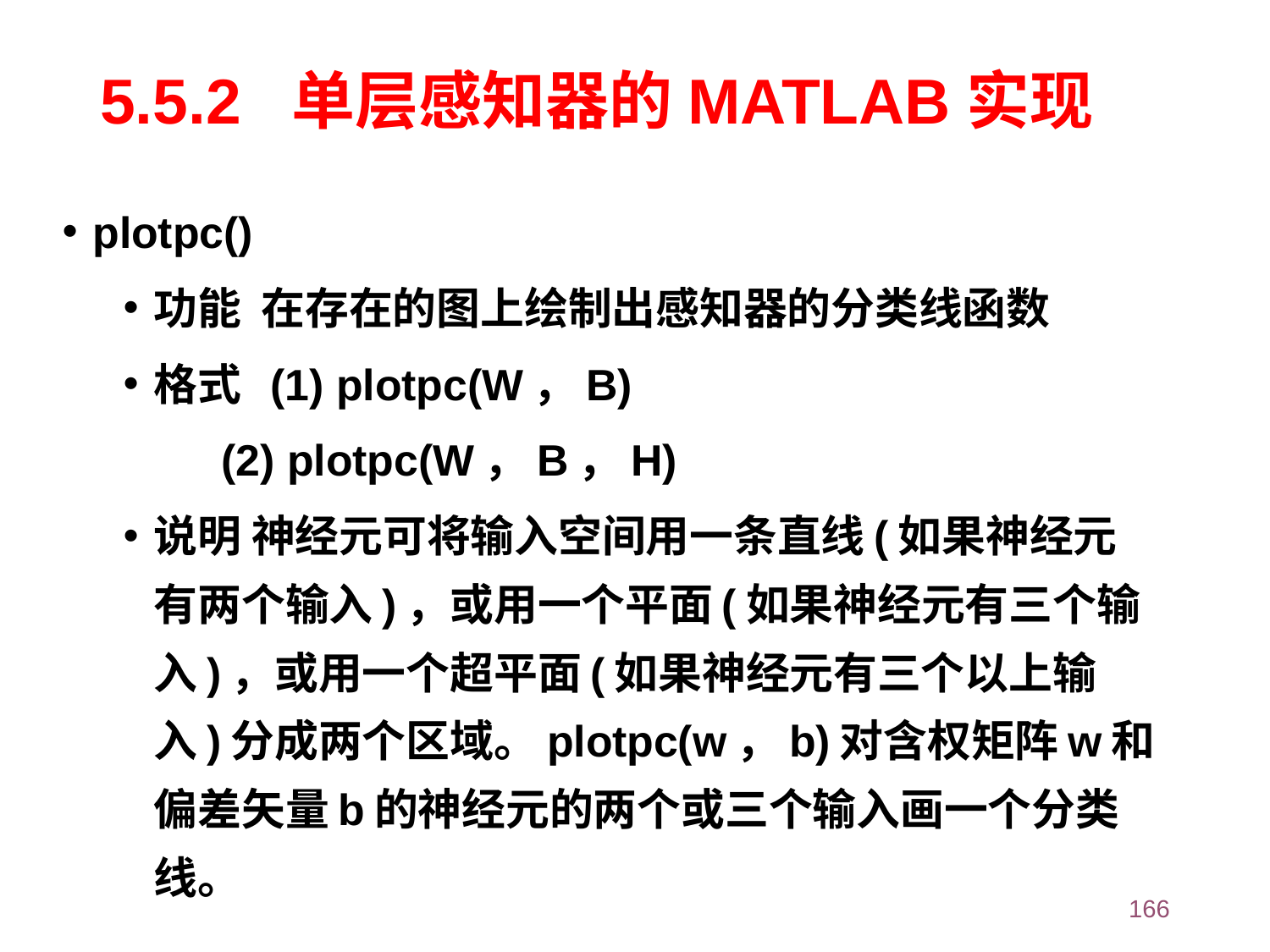

# 5.5.2  单层感知器的MATLAB实现
plotpc()
功能  在存在的图上绘制出感知器的分类线函数
格式  (1) plotpc(W，B)
        (2) plotpc(W，B，H)
说明 神经元可将输入空间用一条直线(如果神经元有两个输入)，或用一个平面(如果神经元有三个输入)，或用一个超平面(如果神经元有三个以上输入)分成两个区域。plotpc(w，b)对含权矩阵w和偏差矢量b的神经元的两个或三个输入画一个分类线。
166